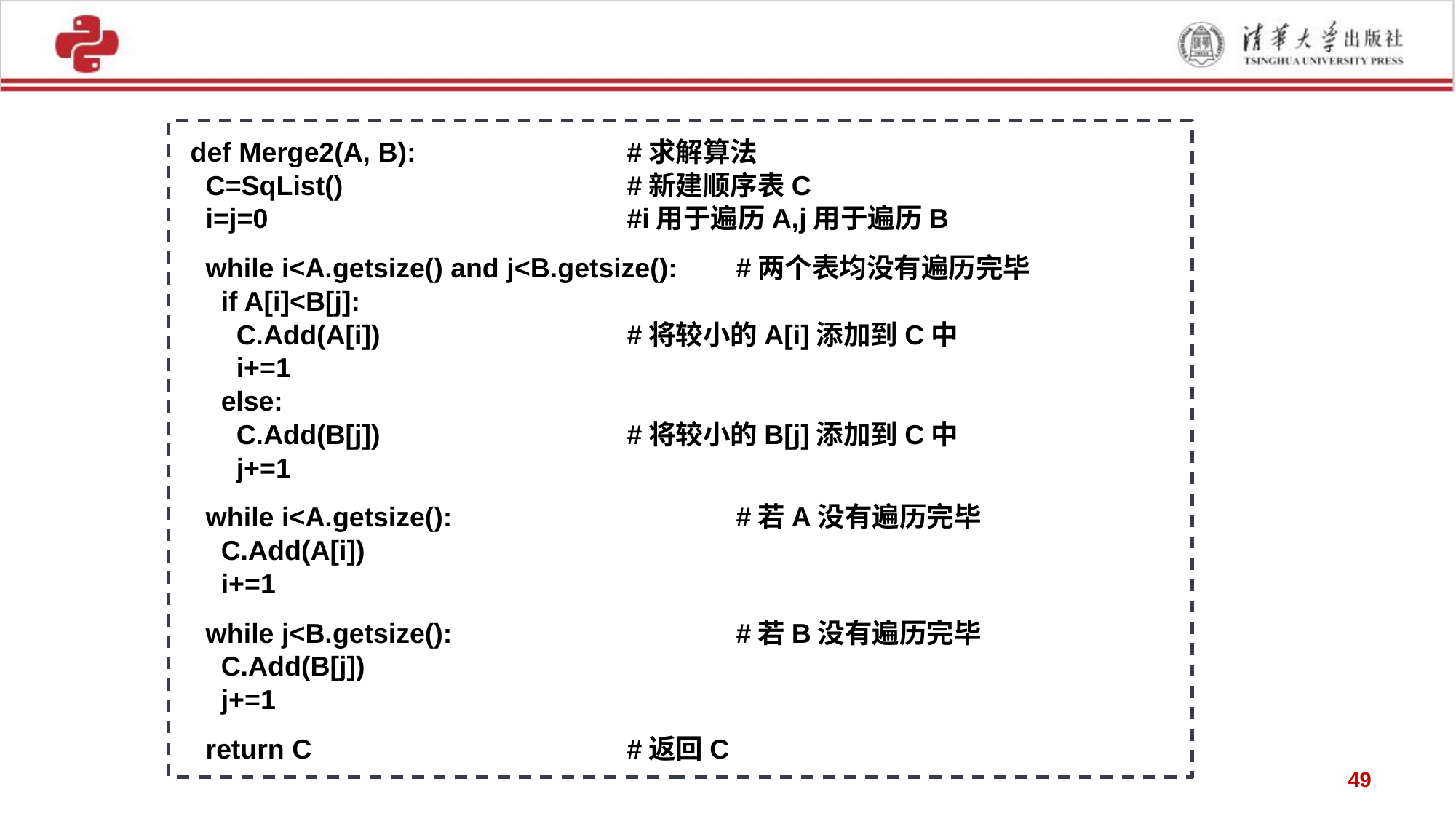

def Merge2(A, B):                        	#求解算法
  C=SqList()                             	#新建顺序表C
  i=j=0                                  	#i用于遍历A,j用于遍历B
  while i<A.getsize() and j<B.getsize():	#两个表均没有遍历完毕
    if A[i]<B[j]:
      C.Add(A[i])                		#将较小的A[i]添加到C中
      i+=1
    else:
      C.Add(B[j])                		#将较小的B[j]添加到C中
      j+=1
  while i<A.getsize():			#若A没有遍历完毕
    C.Add(A[i])
    i+=1
  while j<B.getsize():			#若B没有遍历完毕
    C.Add(B[j])
    j+=1
  return C                               	#返回C
49